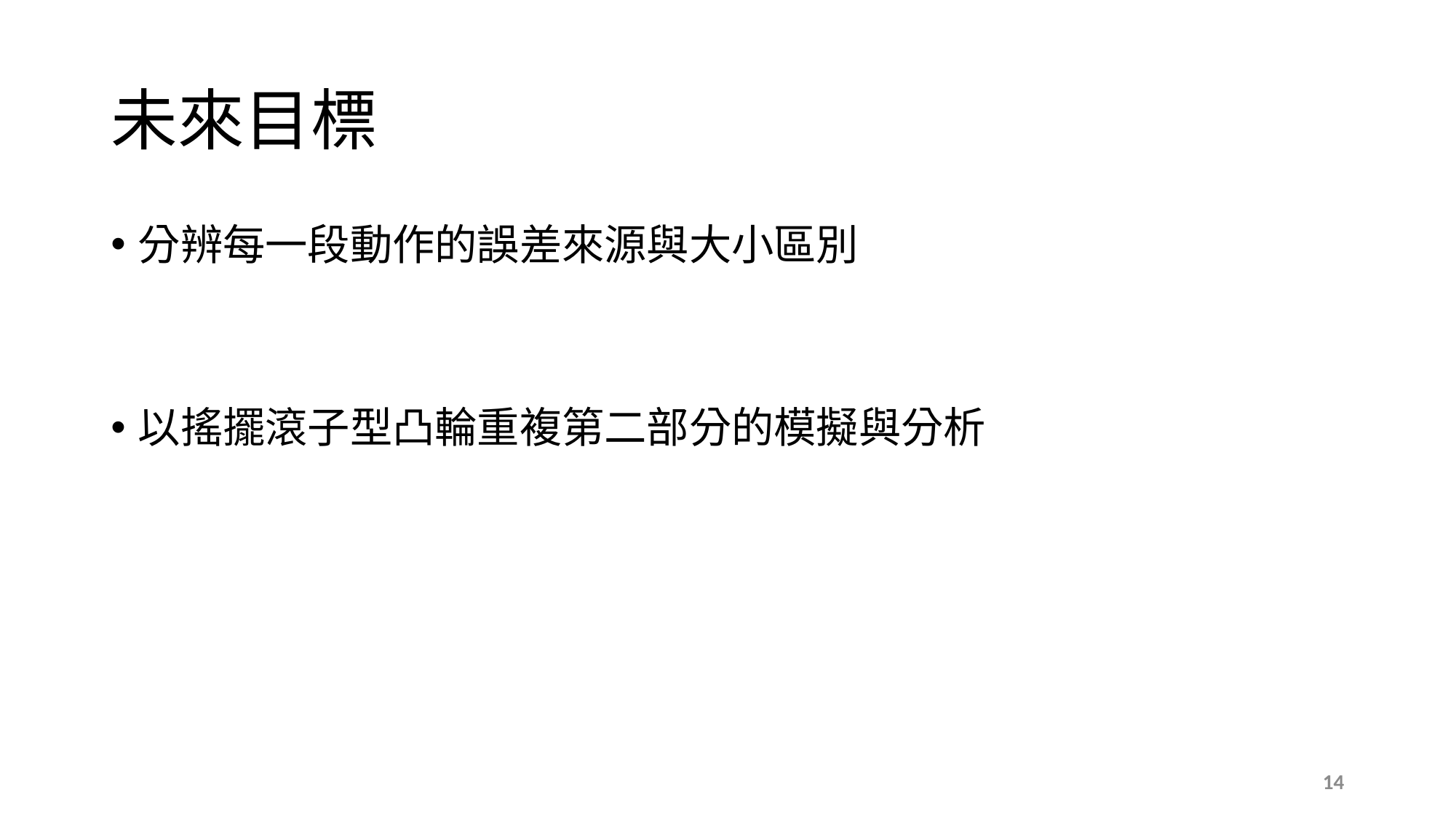

# 未來目標
分辨每一段動作的誤差來源與大小區別

以搖擺滾子型凸輪重複第二部分的模擬與分析
14